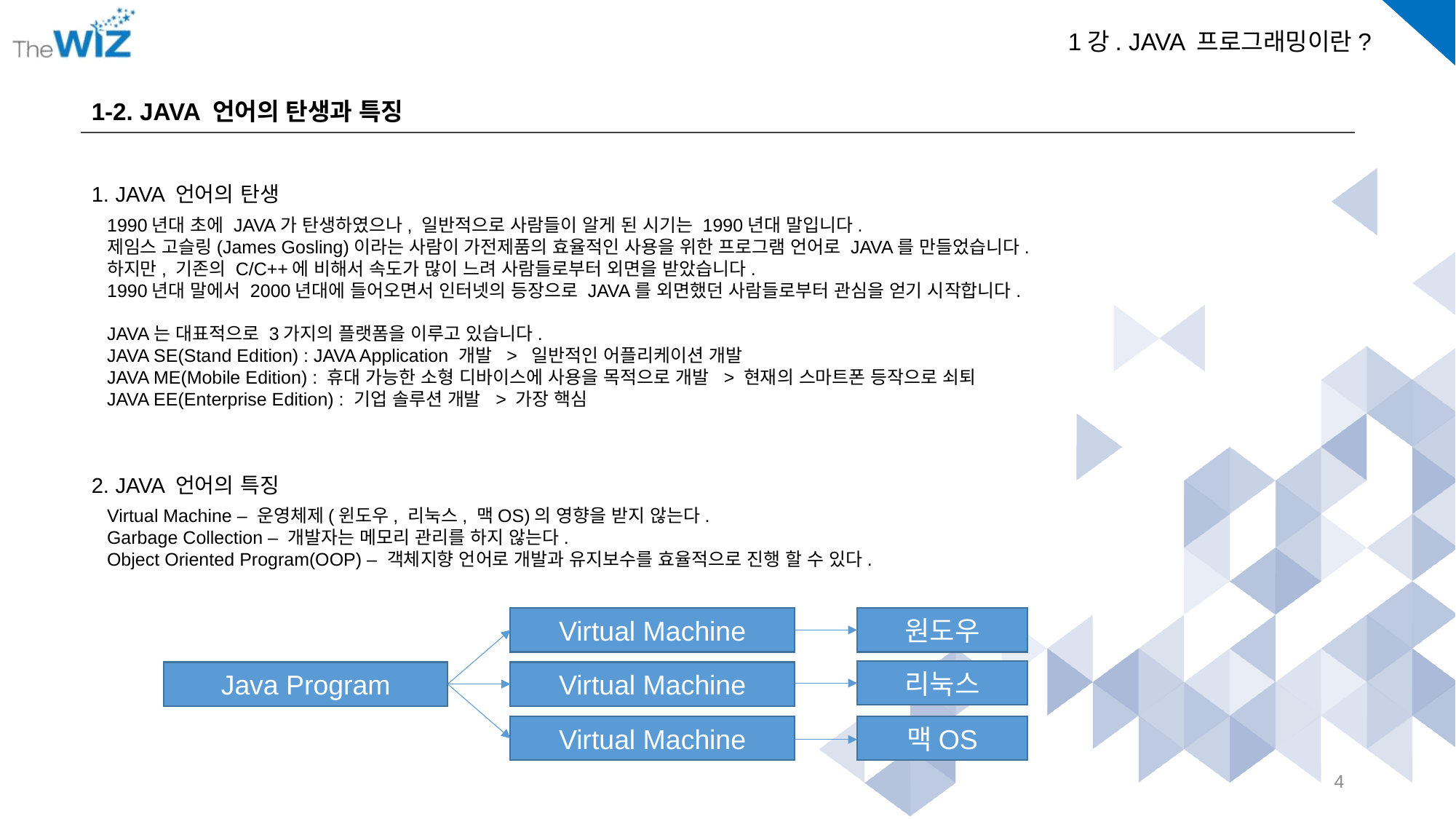

1-2. JAVA 언어의 탄생과 특징
1. JAVA 언어의 탄생
1990년대 초에 JAVA가 탄생하였으나, 일반적으로 사람들이 알게 된 시기는 1990년대 말입니다.
제임스 고슬링(James Gosling)이라는 사람이 가전제품의 효율적인 사용을 위한 프로그램 언어로 JAVA를 만들었습니다.
하지만, 기존의 C/C++에 비해서 속도가 많이 느려 사람들로부터 외면을 받았습니다.
1990년대 말에서 2000년대에 들어오면서 인터넷의 등장으로 JAVA를 외면했던 사람들로부터 관심을 얻기 시작합니다.

JAVA는 대표적으로 3가지의 플랫폼을 이루고 있습니다.
JAVA SE(Stand Edition) : JAVA Application 개발  >  일반적인 어플리케이션 개발
JAVA ME(Mobile Edition) : 휴대 가능한 소형 디바이스에 사용을 목적으로 개발  > 현재의 스마트폰 등작으로 쇠퇴
JAVA EE(Enterprise Edition) : 기업 솔루션 개발  > 가장 핵심
2. JAVA 언어의 특징
Virtual Machine – 운영체제(윈도우, 리눅스, 맥OS)의 영향을 받지 않는다.
Garbage Collection – 개발자는 메모리 관리를 하지 않는다.
Object Oriented Program(OOP) – 객체지향 언어로 개발과 유지보수를 효율적으로 진행 할 수 있다.
Virtual Machine
원도우
리눅스
Java Program
Virtual Machine
Virtual Machine
맥OS
4